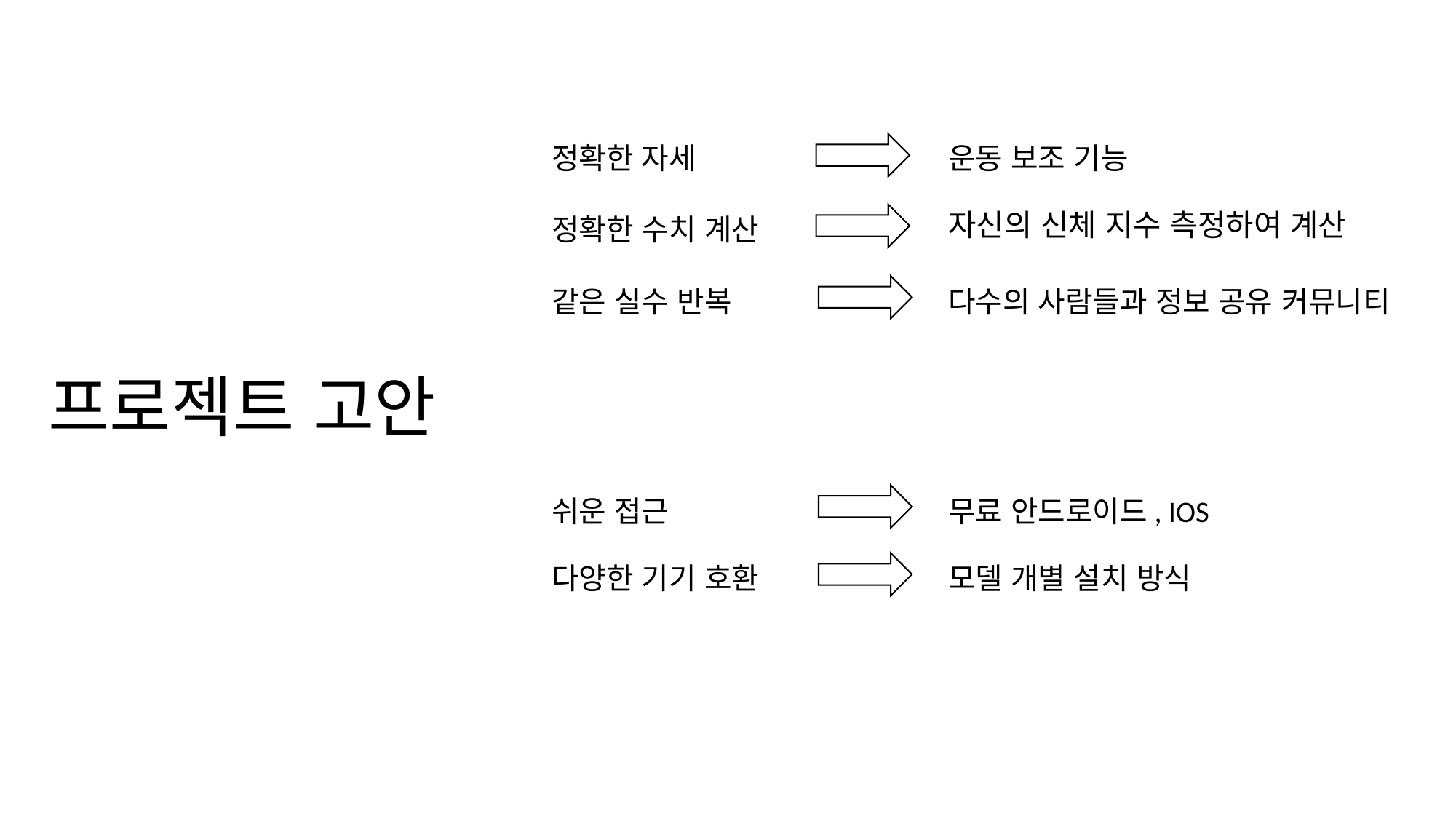

정확한 자세
운동 보조 기능

자신의 신체 지수 측정하여 계산

정확한 수치 계산

같은 실수 반복
다수의 사람들과 정보 공유 커뮤니티
# 프로젝트 고안

쉬운 접근
무료 안드로이드, IOS

다양한 기기 호환
모델 개별 설치 방식